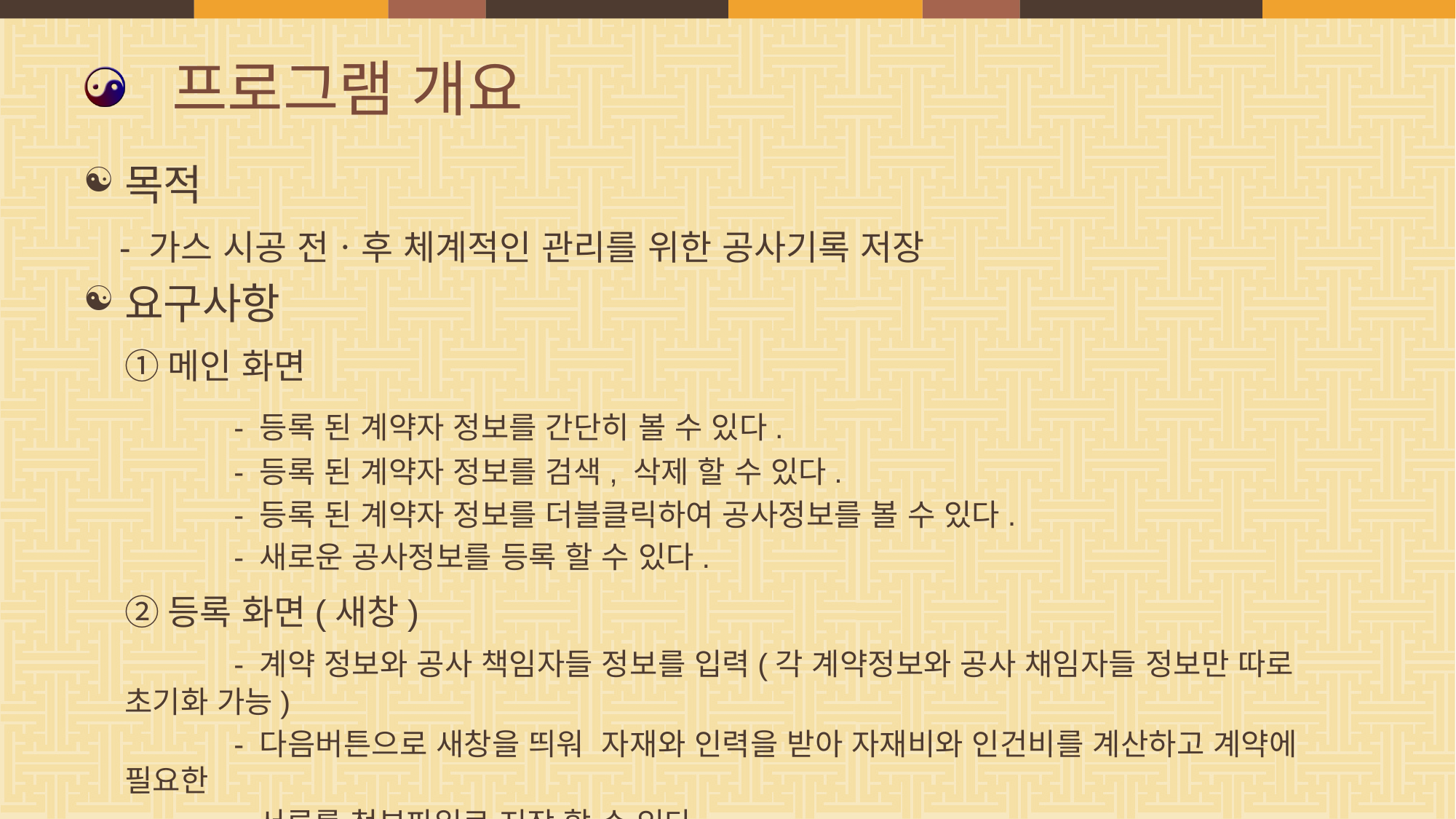

# 프로그램 개요
목적
   - 가스 시공 전ㆍ후 체계적인 관리를 위한 공사기록 저장
요구사항
	①메인 화면
		- 등록 된 계약자 정보를 간단히 볼 수 있다.
		- 등록 된 계약자 정보를 검색, 삭제 할 수 있다.
		- 등록 된 계약자 정보를 더블클릭하여 공사정보를 볼 수 있다.
		- 새로운 공사정보를 등록 할 수 있다.
	②등록 화면(새창)
		- 계약 정보와 공사 책임자들 정보를 입력(각 계약정보와 공사 채임자들 정보만 따로 초기화 가능)
		- 다음버튼으로 새창을 띄워  자재와 인력을 받아 자재비와 인건비를 계산하고 계약에 필요한
		  서류를 첨부파일로 저장 할 수 있다.
		- 자재비,인건비에 등록 된 정보를 삭제할 수 있다.